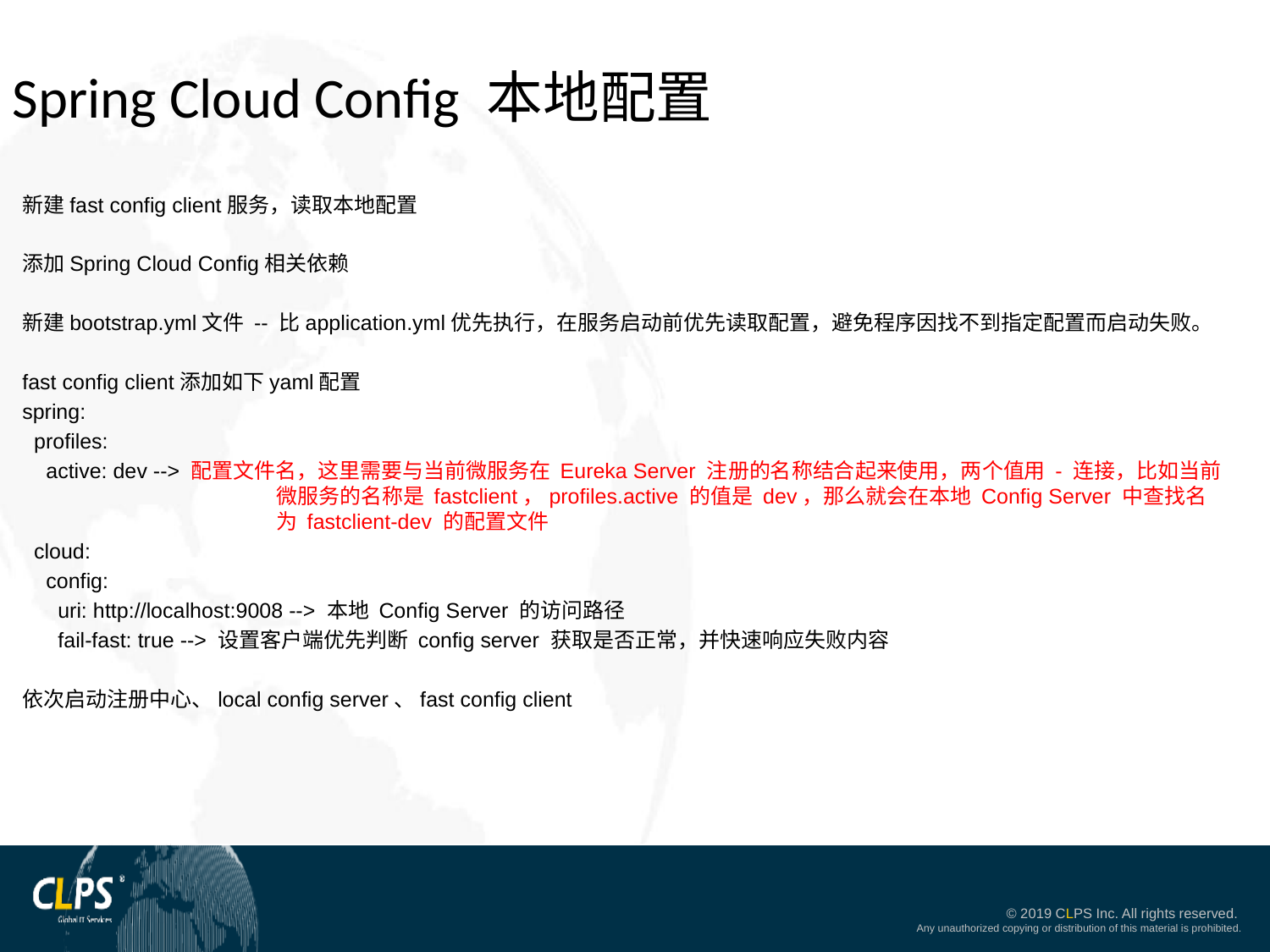

Spring Cloud Config 本地配置

新建fast config client服务，读取本地配置

添加Spring Cloud Config相关依赖

新建bootstrap.yml文件 -- 比application.yml优先执行，在服务启动前优先读取配置，避免程序因找不到指定配置而启动失败。

fast config client添加如下yaml配置
spring:
  profiles:
    active: dev --> 配置文件名，这里需要与当前微服务在 Eureka Server 注册的名称结合起来使用，两个值用 - 连接，比如当前		微服务的名称是 fastclient，profiles.active 的值是 dev，那么就会在本地 Config Server 中查找名		为 fastclient-dev 的配置文件
  cloud:
    config:
      uri: http://localhost:9008 --> 本地 Config Server 的访问路径
      fail-fast: true --> 设置客户端优先判断 config server 获取是否正常，并快速响应失败内容

依次启动注册中心、local config server、fast config client
35